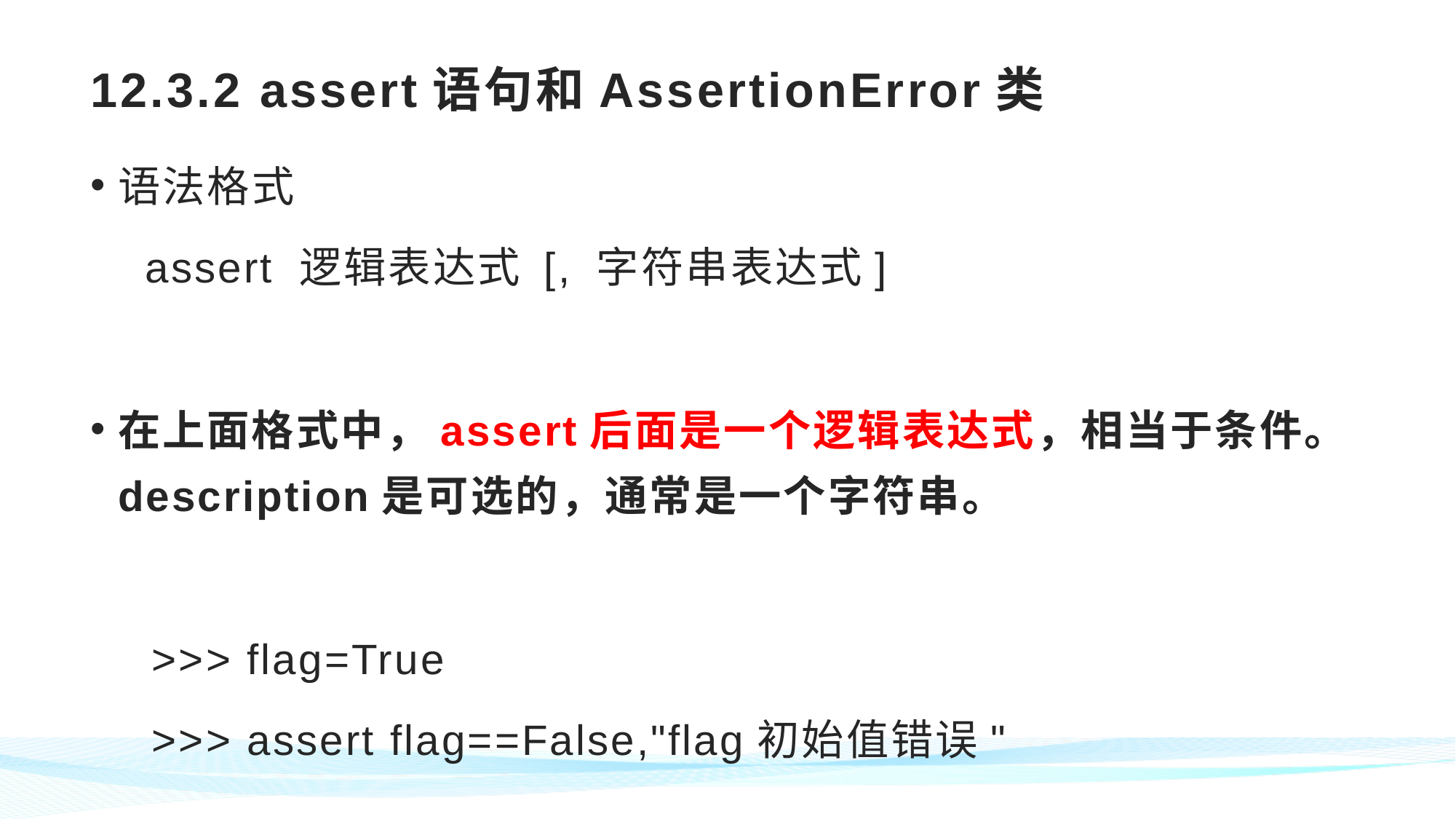

# 12.3.2 assert语句和AssertionError类
语法格式
assert 逻辑表达式 [, 字符串表达式]

在上面格式中，assert后面是一个逻辑表达式，相当于条件。description是可选的，通常是一个字符串。

>>> flag=True
>>> assert flag==False,"flag初始值错误"